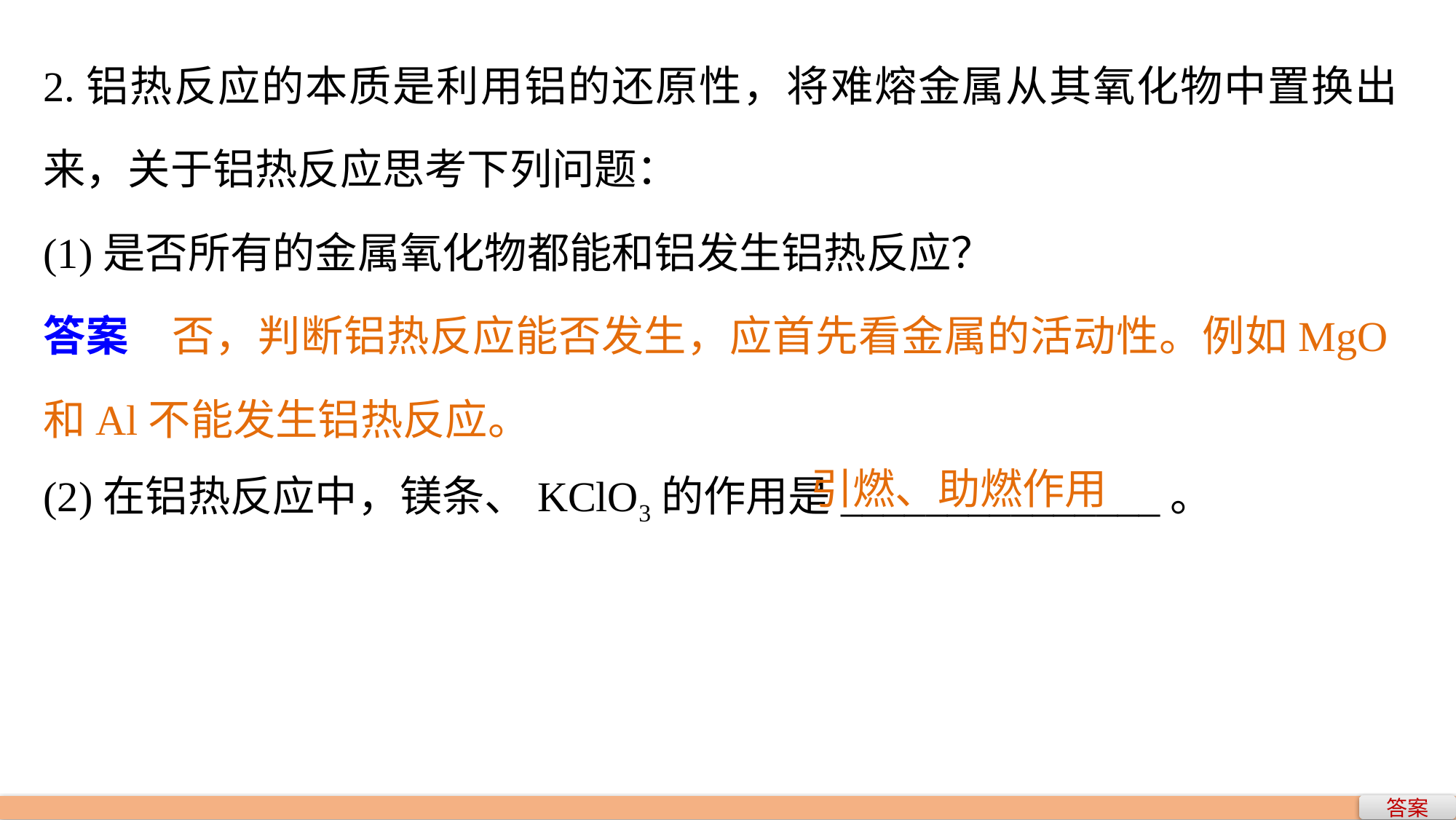

2.铝热反应的本质是利用铝的还原性，将难熔金属从其氧化物中置换出来，关于铝热反应思考下列问题：
(1)是否所有的金属氧化物都能和铝发生铝热反应？
答案　否，判断铝热反应能否发生，应首先看金属的活动性。例如MgO和Al不能发生铝热反应。
(2)在铝热反应中，镁条、KClO3的作用是_______________。
引燃、助燃作用
答案